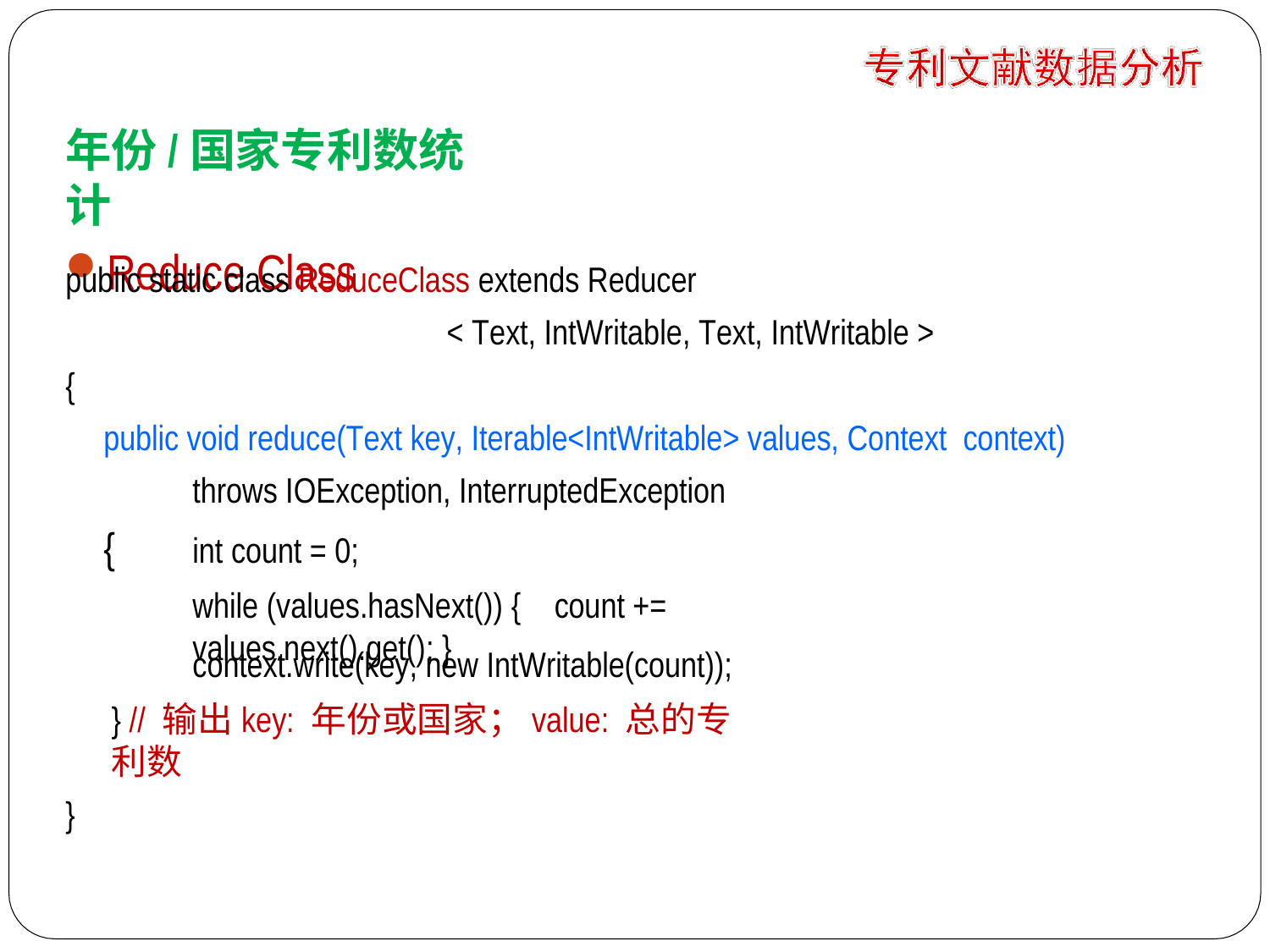

年份/国家专利数统计
Reduce Class
public static class ReduceClass extends Reducer
< Text, IntWritable, Text, IntWritable >
{
public void reduce(Text key, Iterable<IntWritable> values, Context  context)
throws IOException, InterruptedException
{
int count = 0;
while (values.hasNext()) {	count += values.next().get(); }
context.write(key, new IntWritable(count));
} // 输出key: 年份或国家；value: 总的专利数
}